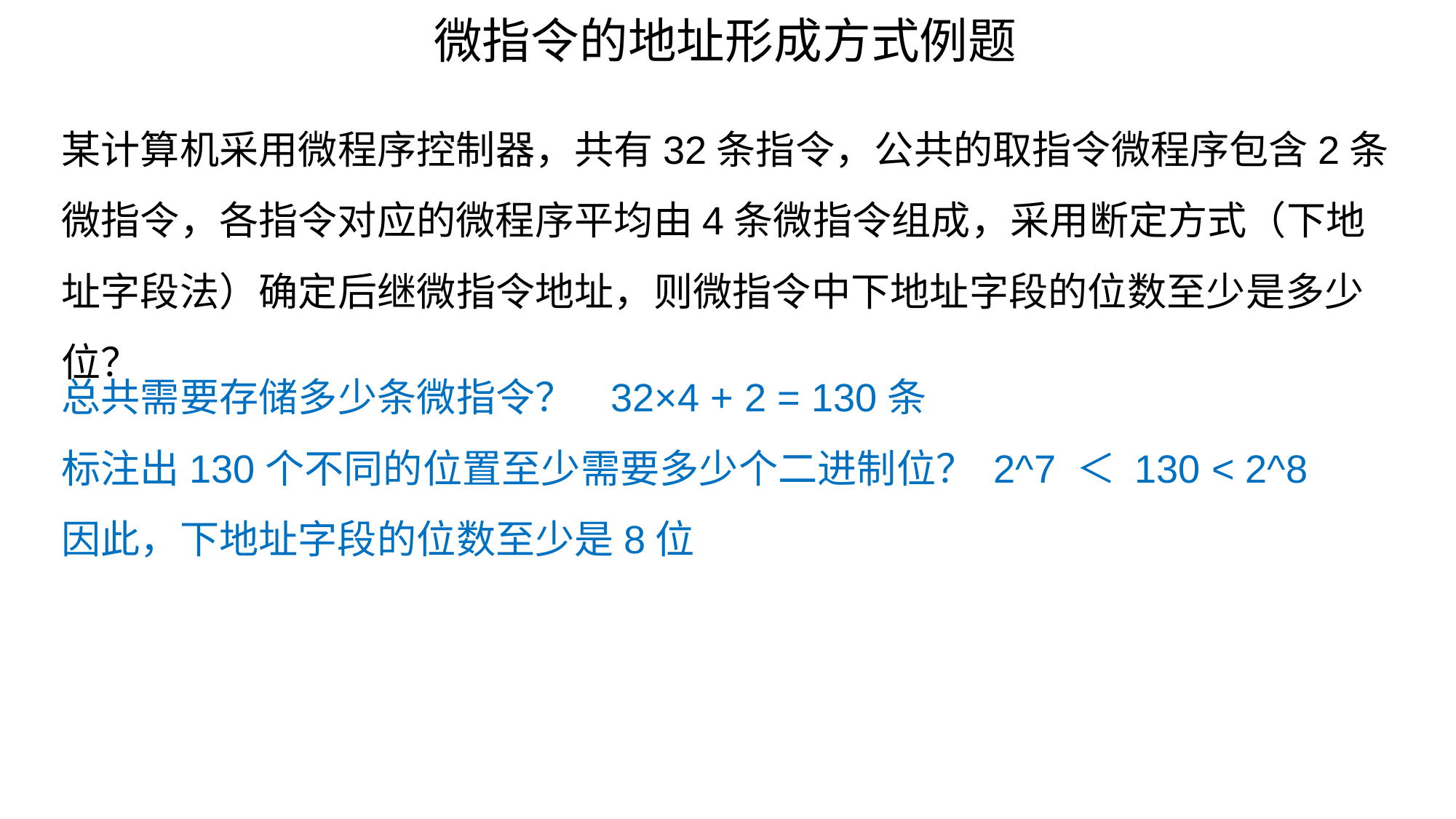

微指令的地址形成方式例题
某计算机采用微程序控制器，共有32条指令，公共的取指令微程序包含2条微指令，各指令对应的微程序平均由4条微指令组成，采用断定方式（下地址字段法）确定后继微指令地址，则微指令中下地址字段的位数至少是多少位？
总共需要存储多少条微指令？   32×4 + 2 = 130条
标注出130个不同的位置至少需要多少个二进制位？ 2^7 ＜ 130 < 2^8
因此，下地址字段的位数至少是8位